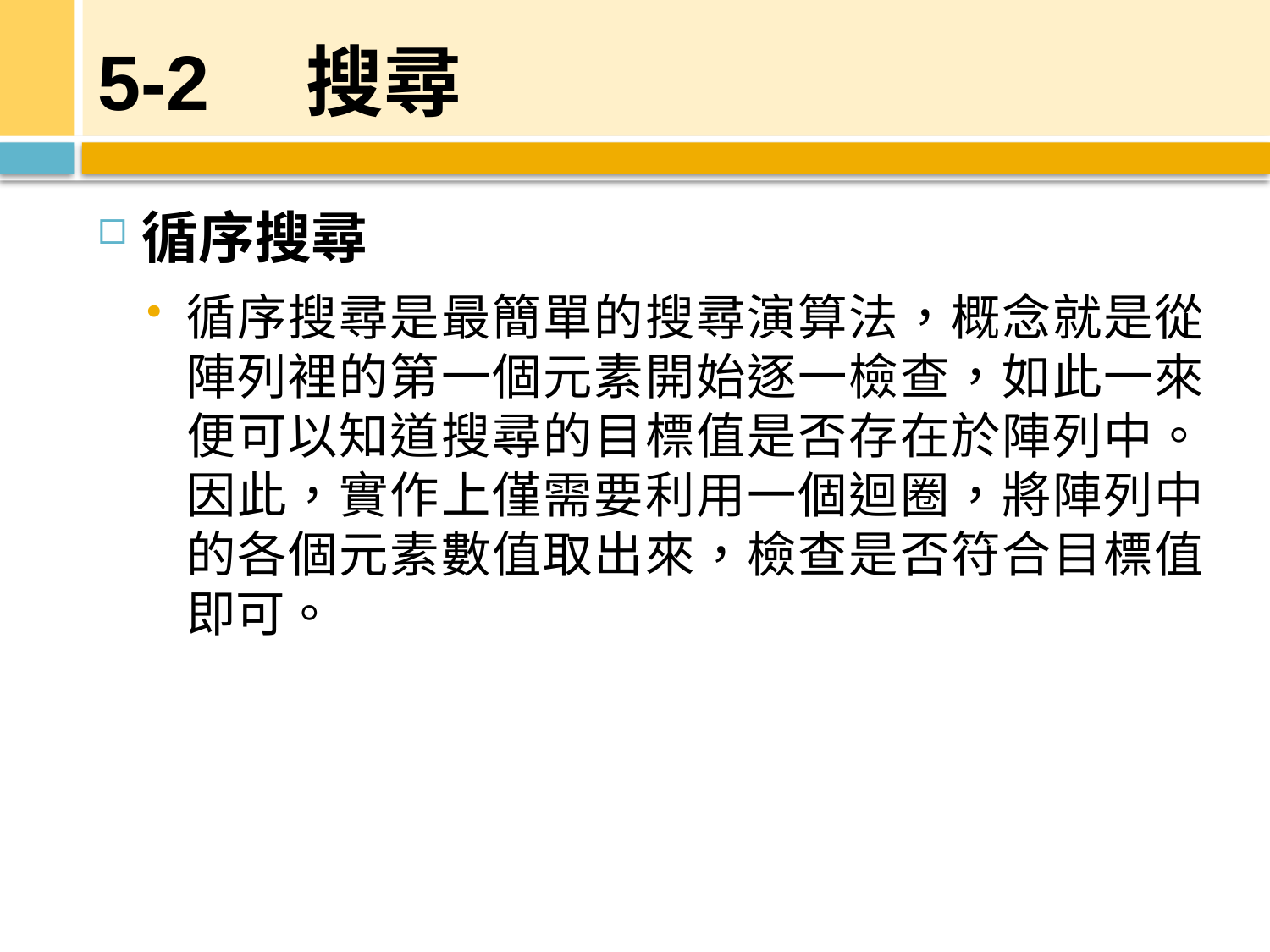

# 5-2　搜尋
循序搜尋
循序搜尋是最簡單的搜尋演算法，概念就是從陣列裡的第一個元素開始逐一檢查，如此一來便可以知道搜尋的目標值是否存在於陣列中。因此，實作上僅需要利用一個迴圈，將陣列中的各個元素數值取出來，檢查是否符合目標值即可。